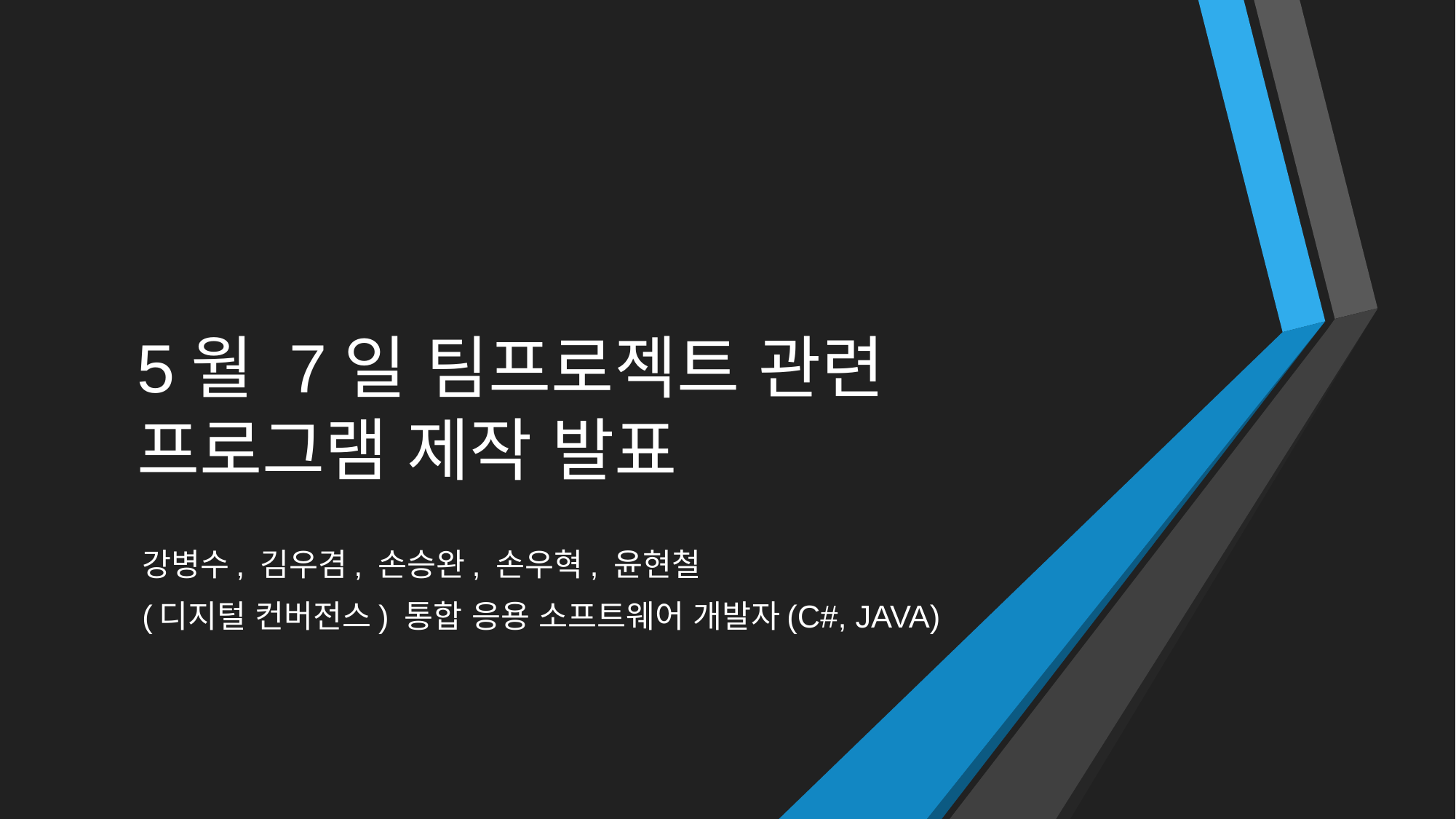

# 5월 7일 팀프로젝트 관련 프로그램 제작 발표
강병수, 김우겸, 손승완, 손우혁, 윤현철
(디지털 컨버전스) 통합 응용 소프트웨어 개발자(C#, JAVA)